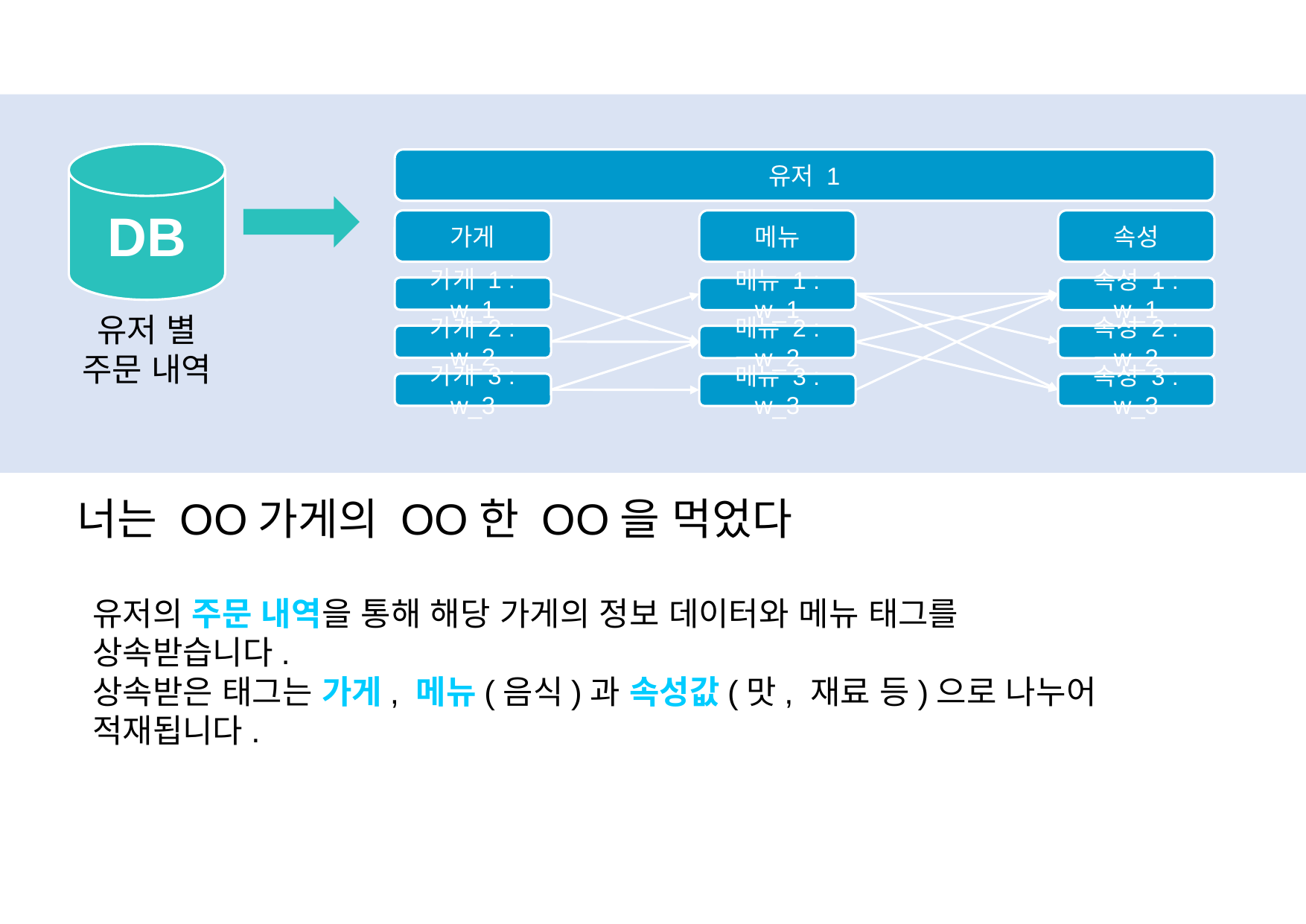

DB
유저 1

가게
메뉴
속성
가게 1 : w_1
메뉴 1 : w_1
속성 1 : w_1
유저 별
주문 내역
가게 2 : w_2
메뉴 2 : w_2
속성 2 : w_2
가게 3 : w_3
메뉴 3 : w_3
속성 3 : w_3
너는 OO가게의 OO한 OO을 먹었다
유저의 주문 내역을 통해 해당 가게의 정보 데이터와 메뉴 태그를 상속받습니다.
상속받은 태그는 가게, 메뉴(음식)과 속성값(맛, 재료 등)으로 나누어 적재됩니다.
너는 OO가게의 OO한 OO을 먹는게 보기 좋아~
유저의 주문 내역을 통해 해당 가게의 정보 데이터와 메뉴 태그를 상속받습니다.

상속받은 태그는 가게, 메뉴(음식)과 속성값(맛, 재료 등)으로 나누어 적재한다.
※ 가중치 W_i는 전체 주문횟수 분의 가게 이용횟수 (백분율)로 순서화를 한다.